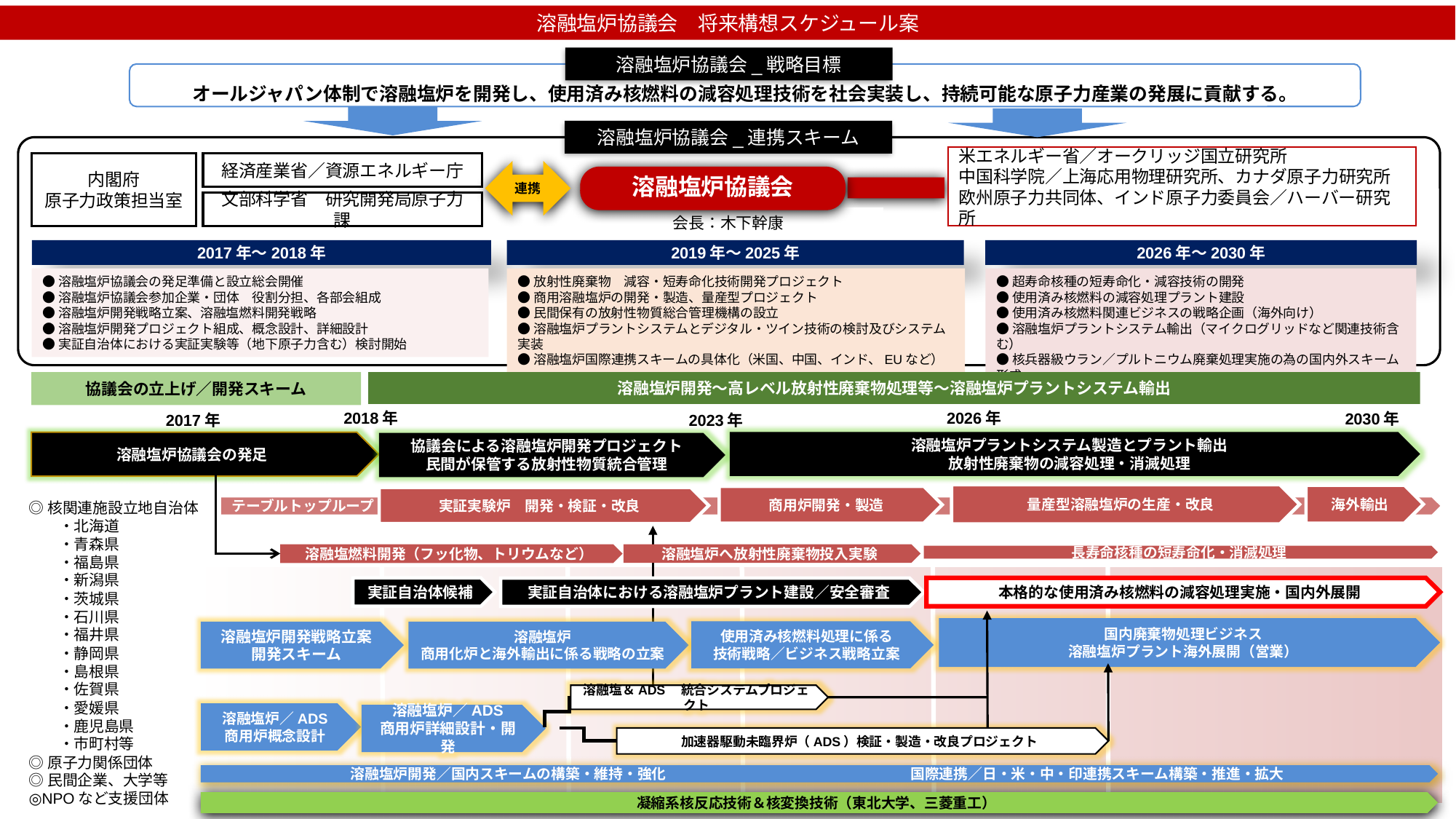

溶融塩炉協議会　将来構想スケジュール案
溶融塩炉協議会_戦略目標
オールジャパン体制で溶融塩炉を開発し、使用済み核燃料の減容処理技術を社会実装し、持続可能な原子力産業の発展に貢献する。

溶融塩炉協議会_連携スキーム

米エネルギー省／オークリッジ国立研究所
中国科学院／上海応用物理研究所、カナダ原子力研究所
欧州原子力共同体、インド原子力委員会／ハーバー研究所
内閣府
原子力政策担当室
経済産業省／資源エネルギー庁
連携
溶融塩炉協議会

文部科学省　研究開発局原子力課
会長：木下幹康
2017年～2018年
2019年～2025年
2026年～2030年
●溶融塩炉協議会の発足準備と設立総会開催
●溶融塩炉協議会参加企業・団体　役割分担、各部会組成
●溶融塩炉開発戦略立案、溶融塩燃料開発戦略
●溶融塩炉開発プロジェクト組成、概念設計、詳細設計
●実証自治体における実証実験等（地下原子力含む）検討開始
●放射性廃棄物　減容・短寿命化技術開発プロジェクト
●商用溶融塩炉の開発・製造、量産型プロジェクト
●民間保有の放射性物質総合管理機構の設立
●溶融塩炉プラントシステムとデジタル・ツイン技術の検討及びシステム実装
●溶融塩炉国際連携スキームの具体化（米国、中国、インド、EUなど）
●超寿命核種の短寿命化・減容技術の開発
●使用済み核燃料の減容処理プラント建設
●使用済み核燃料関連ビジネスの戦略企画（海外向け）
●溶融塩炉プラントシステム輸出（マイクログリッドなど関連技術含む）
●核兵器級ウラン／プルトニウム廃棄処理実施の為の国内外スキーム形成
溶融塩炉開発～高レベル放射性廃棄物処理等～溶融塩炉プラントシステム輸出
協議会の立上げ／開発スキーム
2018年
2026年
2030年
2023年
2017年
溶融塩炉プラントシステム製造とプラント輸出
放射性廃棄物の減容処理・消滅処理
溶融塩炉協議会の発足
協議会による溶融塩炉開発プロジェクト
民間が保管する放射性物質統合管理
量産型溶融塩炉の生産・改良
海外輸出
商用炉開発・製造
実証実験炉　開発・検証・改良
◎核関連施設立地自治体
　　・北海道
　　・青森県
　　・福島県
　　・新潟県
　　・茨城県
　　・石川県
　　・福井県
　　・静岡県
　　・島根県
　　・佐賀県
　　・愛媛県
　　・鹿児島県
　　・市町村等
◎原子力関係団体
◎民間企業、大学等
◎NPOなど支援団体
テーブルトップループ
溶融塩燃料開発（フッ化物、トリウムなど）
溶融塩炉へ放射性廃棄物投入実験
長寿命核種の短寿命化・消滅処理

実証自治体候補
本格的な使用済み核燃料の減容処理実施・国内外展開
実証自治体における溶融塩炉プラント建設／安全審査
国内廃棄物処理ビジネス
溶融塩炉プラント海外展開（営業）
使用済み核燃料処理に係る
技術戦略／ビジネス戦略立案
溶融塩炉開発戦略立案
開発スキーム
溶融塩炉
商用化炉と海外輸出に係る戦略の立案
溶融塩＆ADS　統合システムプロジェクト
溶融塩炉／ADS
商用炉概念設計
溶融塩炉／ADS
商用炉詳細設計・開発
加速器駆動未臨界炉（ADS）検証・製造・改良プロジェクト
溶融塩炉開発／国内スキームの構築・維持・強化　　　　　　　　　　　　　　　　　国際連携／日・米・中・印連携スキーム構築・推進・拡大
凝縮系核反応技術＆核変換技術（東北大学、三菱重工）